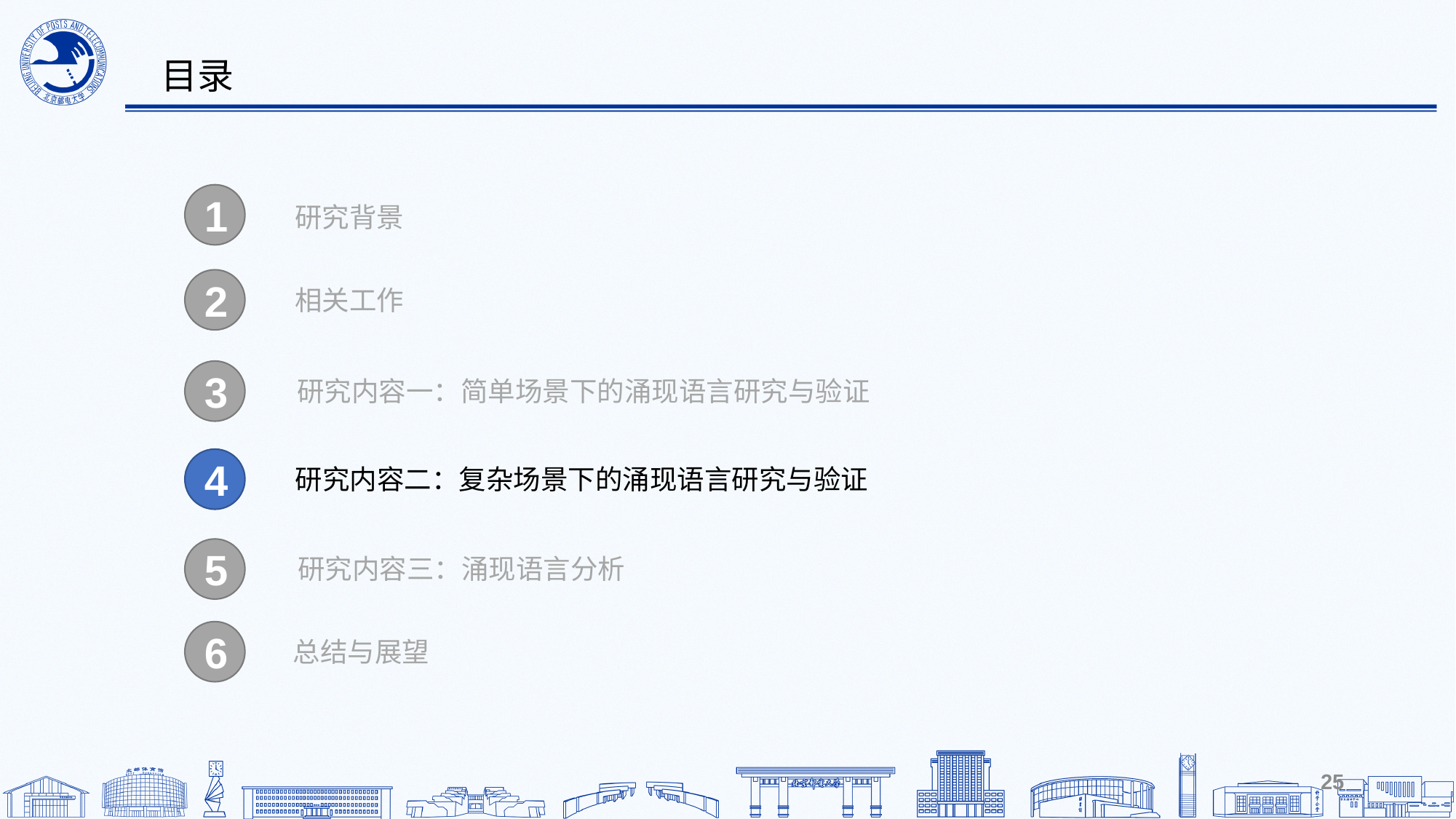

目录
1
研究背景
2
相关工作
3
研究内容一：简单场景下的涌现语言研究与验证
4
研究内容二：复杂场景下的涌现语言研究与验证
5
研究内容三：涌现语言分析
6
总结与展望
25